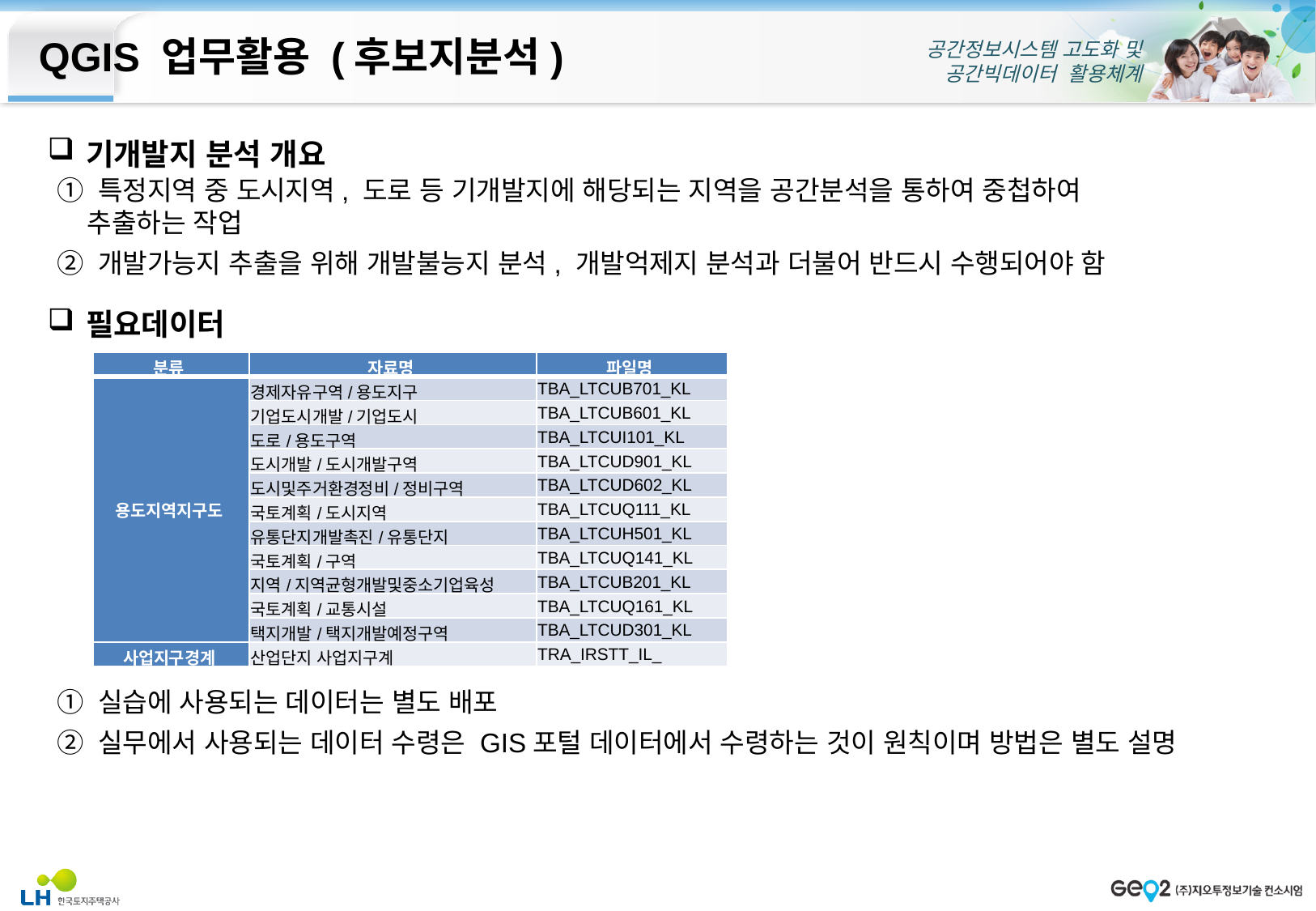

기개발지 분석 개요
① 특정지역 중 도시지역, 도로 등 기개발지에 해당되는 지역을 공간분석을 통하여 중첩하여
    추출하는 작업
② 개발가능지 추출을 위해 개발불능지 분석, 개발억제지 분석과 더불어 반드시 수행되어야 함
필요데이터
| 분류 | 자료명 | 파일명 |
| --- | --- | --- |
| 용도지역지구도 | 경제자유구역/용도지구 | TBA\_LTCUB701\_KL |
|  | 기업도시개발/기업도시 | TBA\_LTCUB601\_KL |
|  | 도로/용도구역 | TBA\_LTCUI101\_KL |
|  | 도시개발/도시개발구역 | TBA\_LTCUD901\_KL |
|  | 도시및주거환경정비/정비구역 | TBA\_LTCUD602\_KL |
|  | 국토계획/도시지역 | TBA\_LTCUQ111\_KL |
|  | 유통단지개발촉진/유통단지 | TBA\_LTCUH501\_KL |
|  | 국토계획/구역 | TBA\_LTCUQ141\_KL |
|  | 지역/지역균형개발및중소기업육성 | TBA\_LTCUB201\_KL |
|  | 국토계획/교통시설 | TBA\_LTCUQ161\_KL |
|  | 택지개발/택지개발예정구역 | TBA\_LTCUD301\_KL |
| 사업지구경계 | 산업단지 사업지구계 | TRA\_IRSTT\_IL\_ |
① 실습에 사용되는 데이터는 별도 배포
② 실무에서 사용되는 데이터 수령은 GIS포털 데이터에서 수령하는 것이 원칙이며 방법은 별도 설명